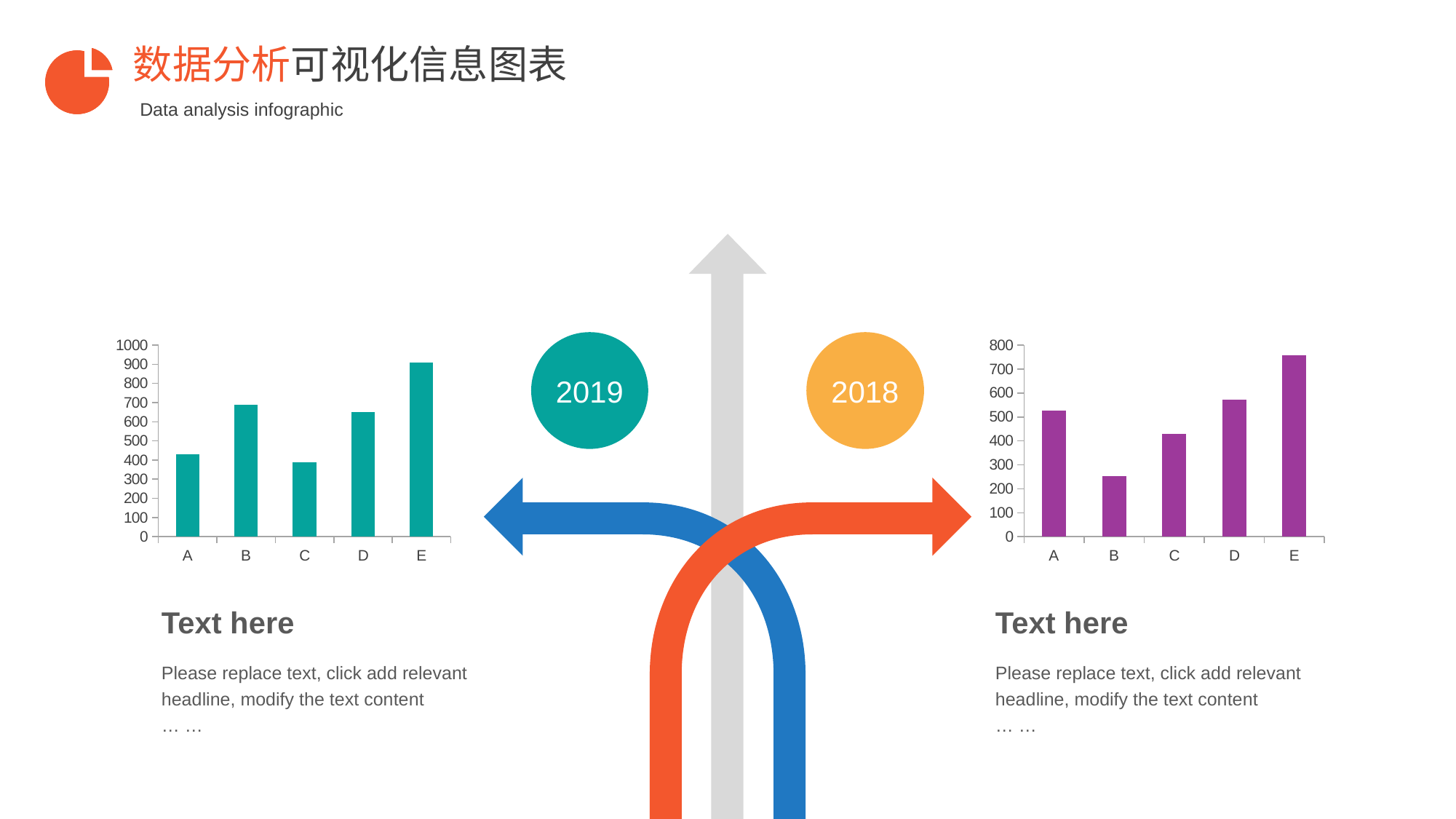

### Chart

| Category | 系列 1 |
|---|---|
| A | 430.0 |
| B | 688.0 |
| C | 389.0 |
| D | 650.0 |
| E | 910.0 |

### Chart

| Category | 系列 1 |
|---|---|
| A | 528.0 |
| B | 253.0 |
| C | 430.0 |
| D | 571.0 |
| E | 757.0 |
2019
2018

Text here
Text here
汇报：张三
Please replace text, click add relevant headline, modify the text content
… …
Please replace text, click add relevant headline, modify the text content
… …